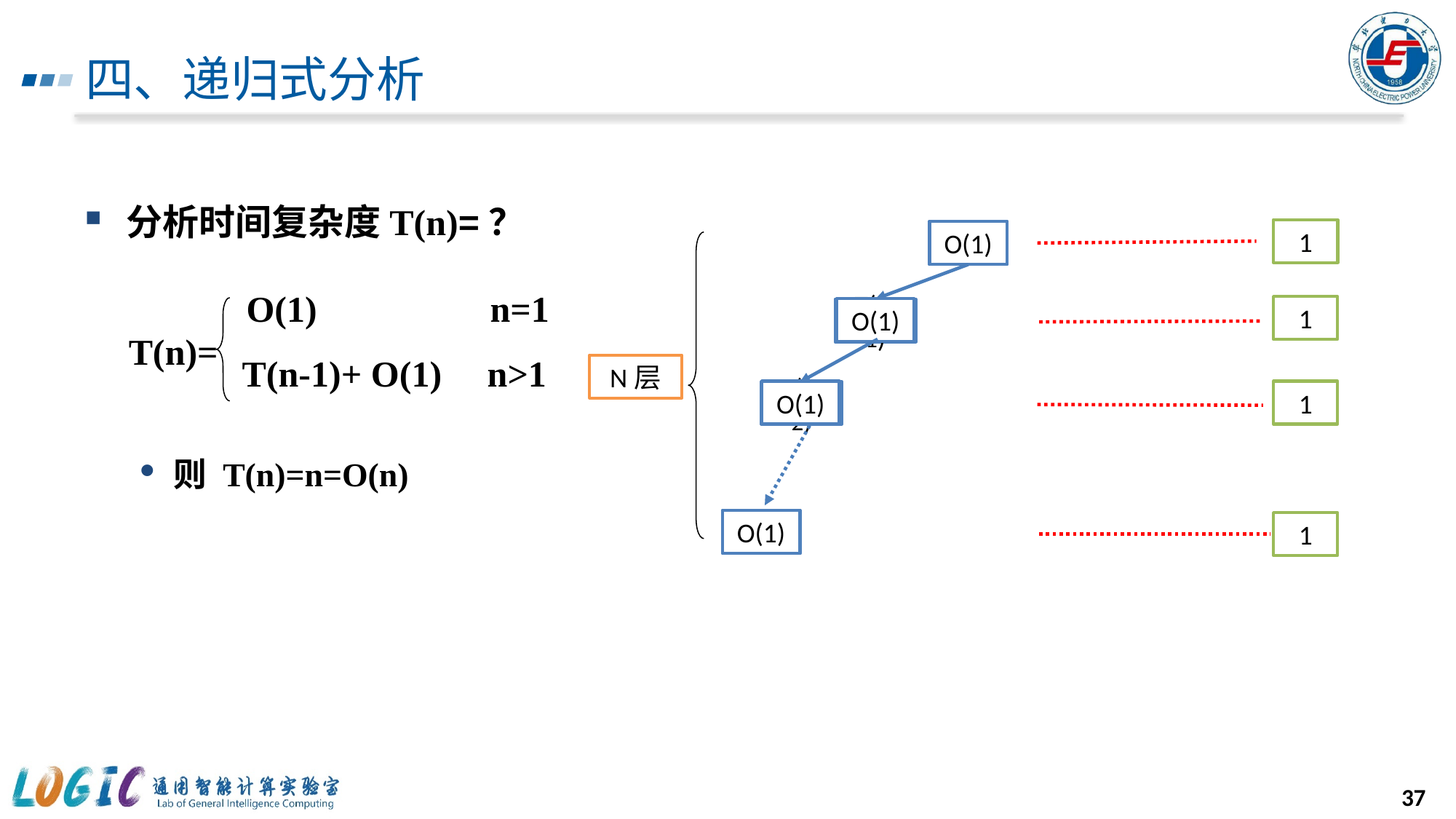

# 四、递归式分析

分析时间复杂度T(n)=？

则 T(n)=n=O(n)

1
T(n)
O(1)

O(1)                   n=1
1

O(1)
T(n-1)
T(n)=
T(n-1)+ O(1)     n>1
N层
1
O(1)
T(n-2)
O(1)
T(1)
1
37